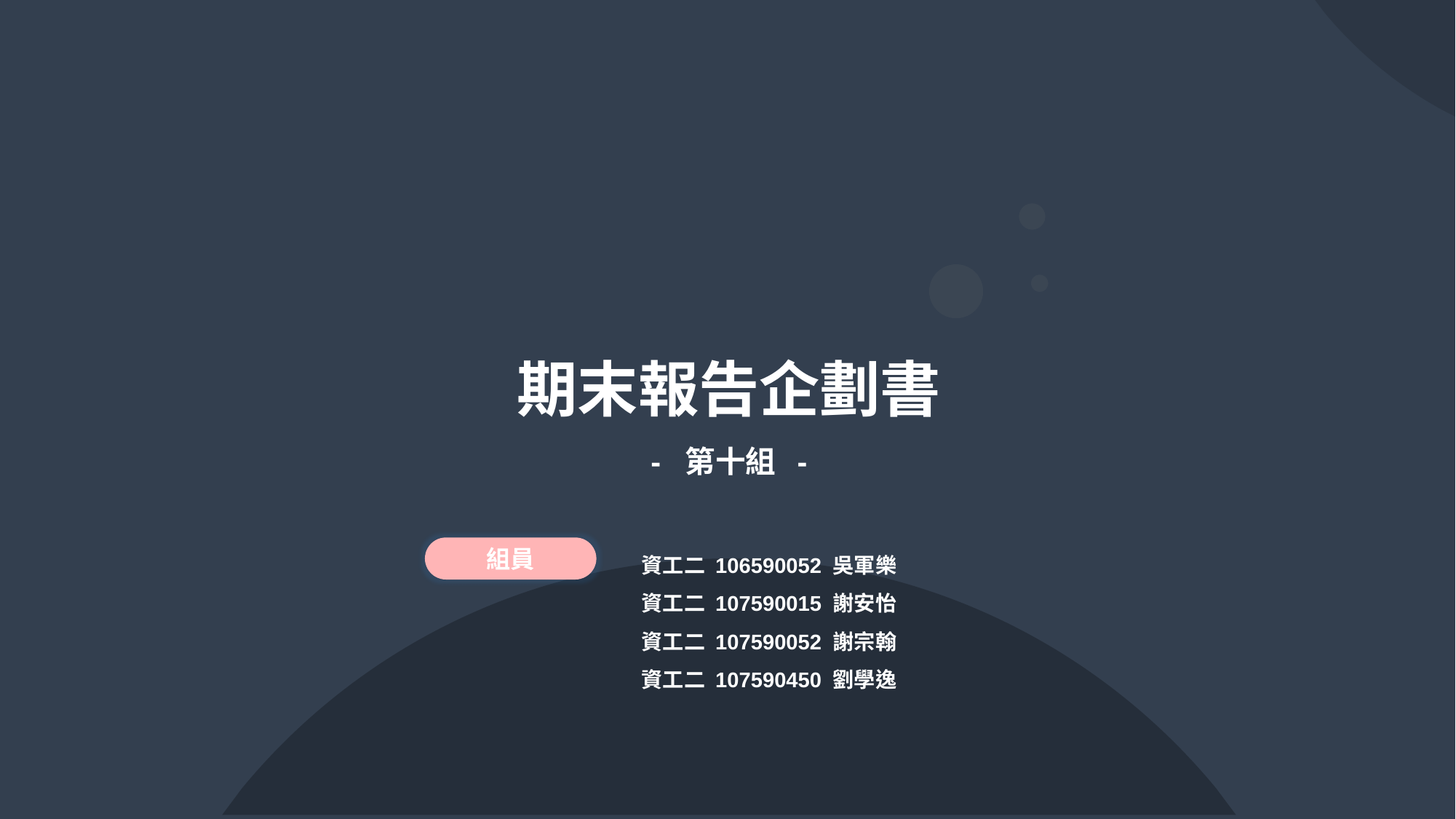

期末報告企劃書
-  第十組  -
資工二 106590052 吳軍樂
資工二 107590015 謝安怡
資工二 107590052 謝宗翰
資工二 107590450 劉學逸
組員